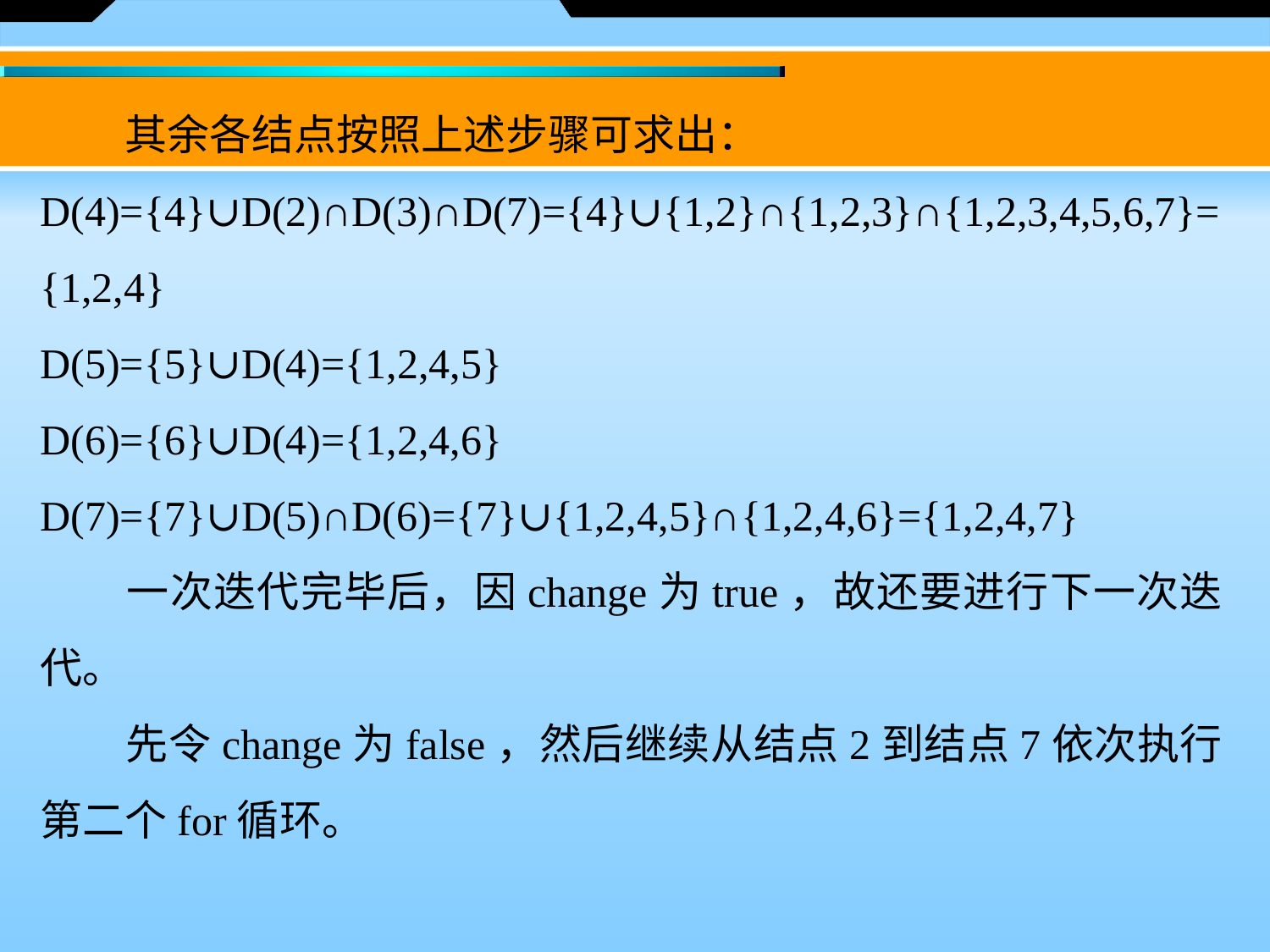

其余各结点按照上述步骤可求出：
D(4)={4}∪D(2)∩D(3)∩D(7)={4}∪{1,2}∩{1,2,3}∩{1,2,3,4,5,6,7}={1,2,4}
D(5)={5}∪D(4)={1,2,4,5}
D(6)={6}∪D(4)={1,2,4,6}
D(7)={7}∪D(5)∩D(6)={7}∪{1,2,4,5}∩{1,2,4,6}={1,2,4,7}
　　一次迭代完毕后，因change为true，故还要进行下一次迭代。
　　先令change为false，然后继续从结点2到结点7依次执行第二个for循环。